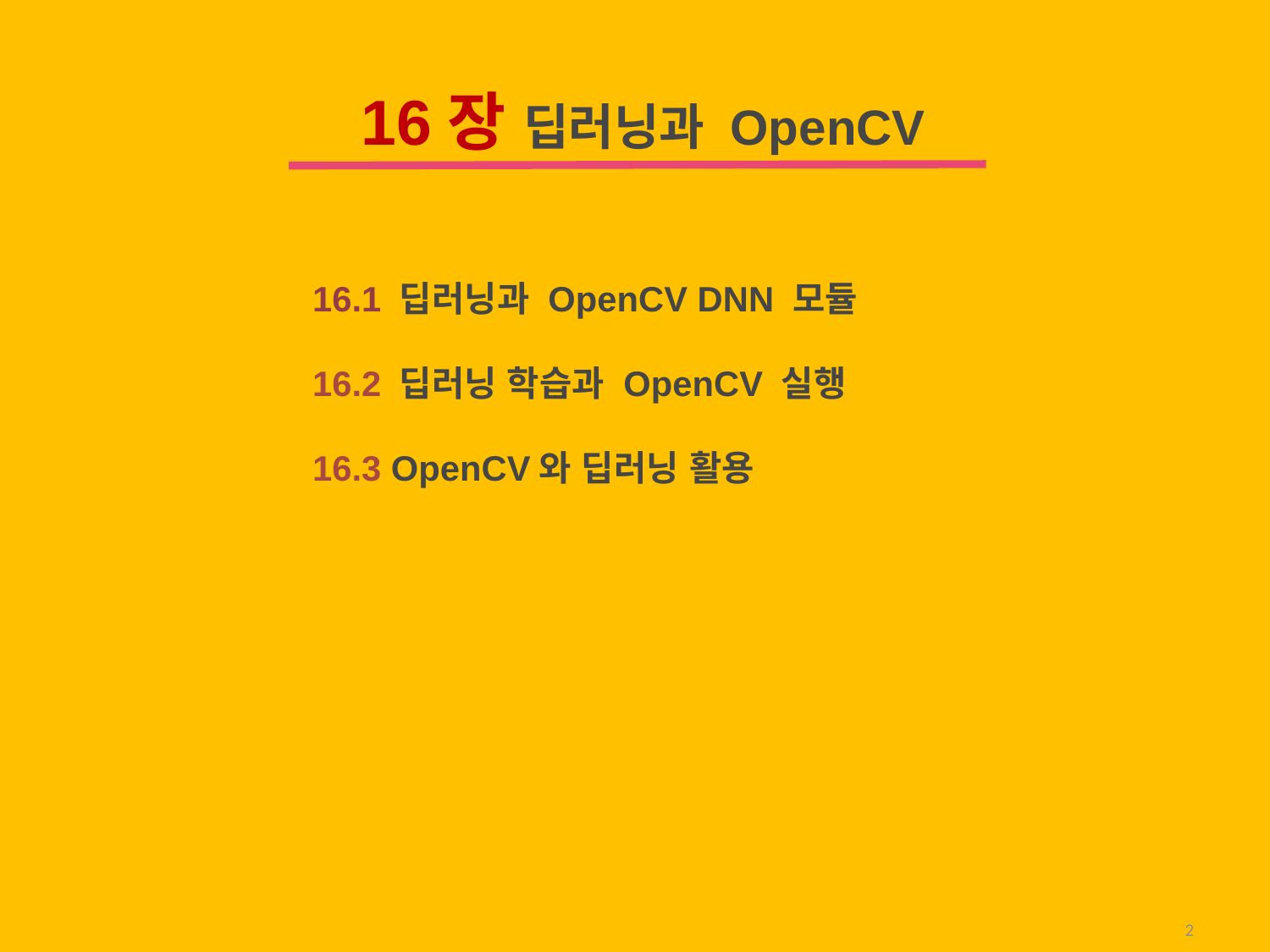

16장 딥러닝과 OpenCV
16.1 딥러닝과 OpenCV DNN 모듈
16.2 딥러닝 학습과 OpenCV 실행
16.3 OpenCV와 딥러닝 활용
2